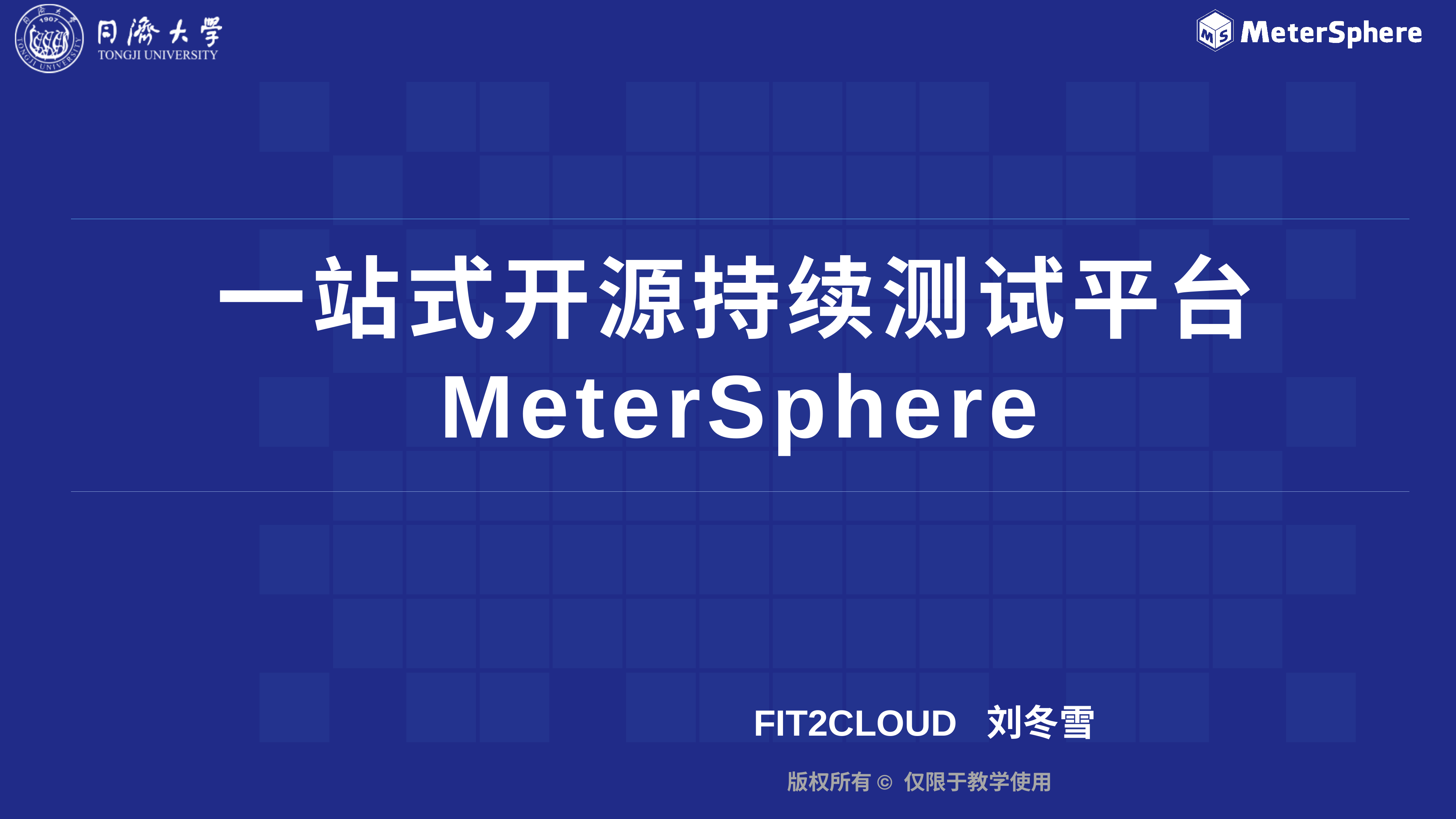

# 一站式开源持续测试平台 MeterSphere
FIT2CLOUD  刘冬雪
版权所有©️ 仅限于教学使用